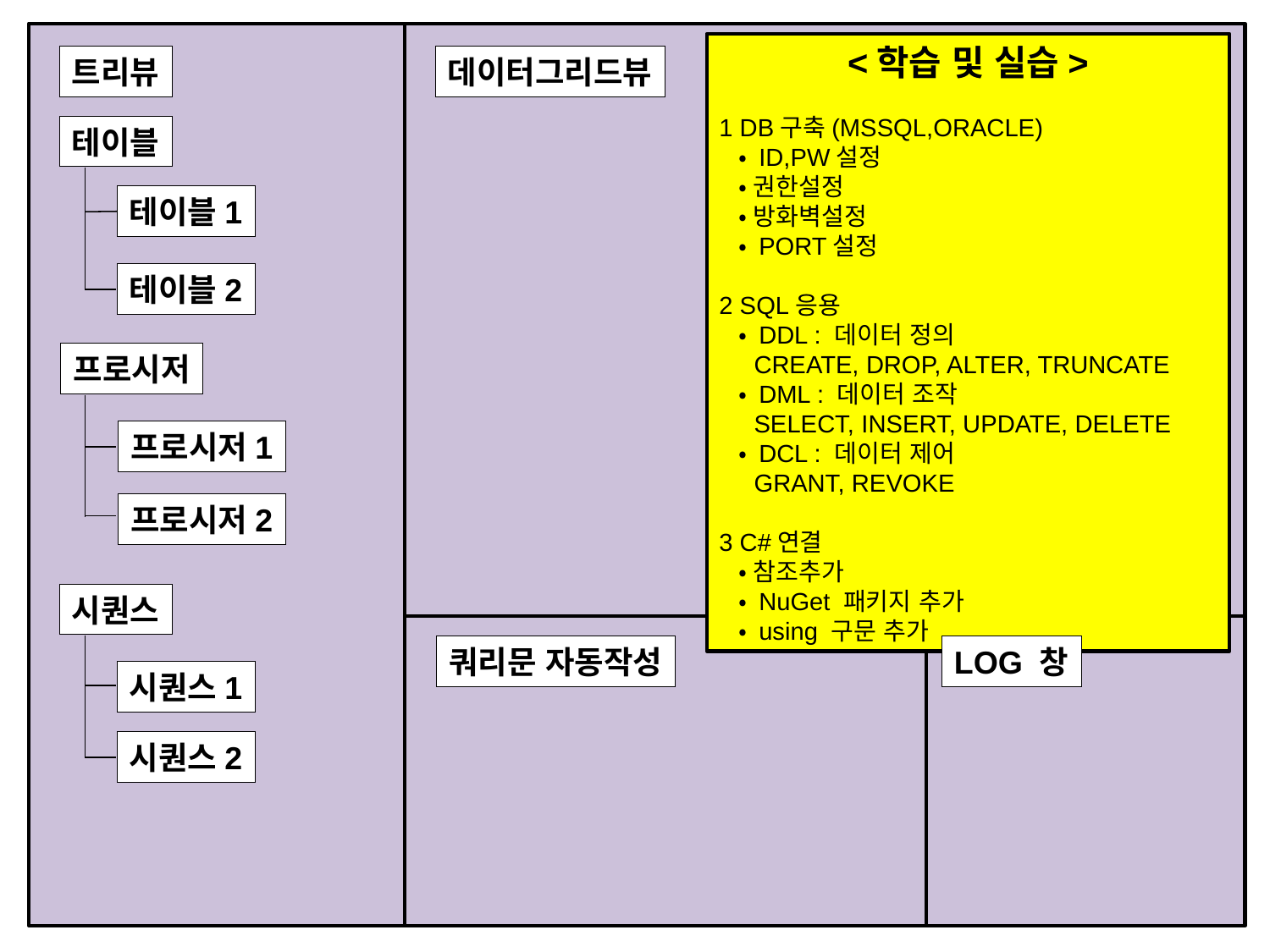

<학습 및 실습>

1 DB구축(MSSQL,ORACLE)
  ・ ID,PW설정
  ・ 권한설정
  ・ 방화벽설정
  ・ PORT설정

2 SQL응용
  ・ DDL : 데이터 정의
     CREATE, DROP, ALTER, TRUNCATE
  ・ DML : 데이터 조작
     SELECT, INSERT, UPDATE, DELETE
  ・ DCL : 데이터 제어
     GRANT, REVOKE

3 C#연결
  ・ 참조추가
  ・ NuGet 패키지 추가
  ・ using 구문 추가
트리뷰
데이터그리드뷰
테이블
테이블1
테이블2
프로시저
프로시저1
프로시저2
시퀀스

쿼리문 자동작성
LOG 창
시퀀스1
시퀀스2